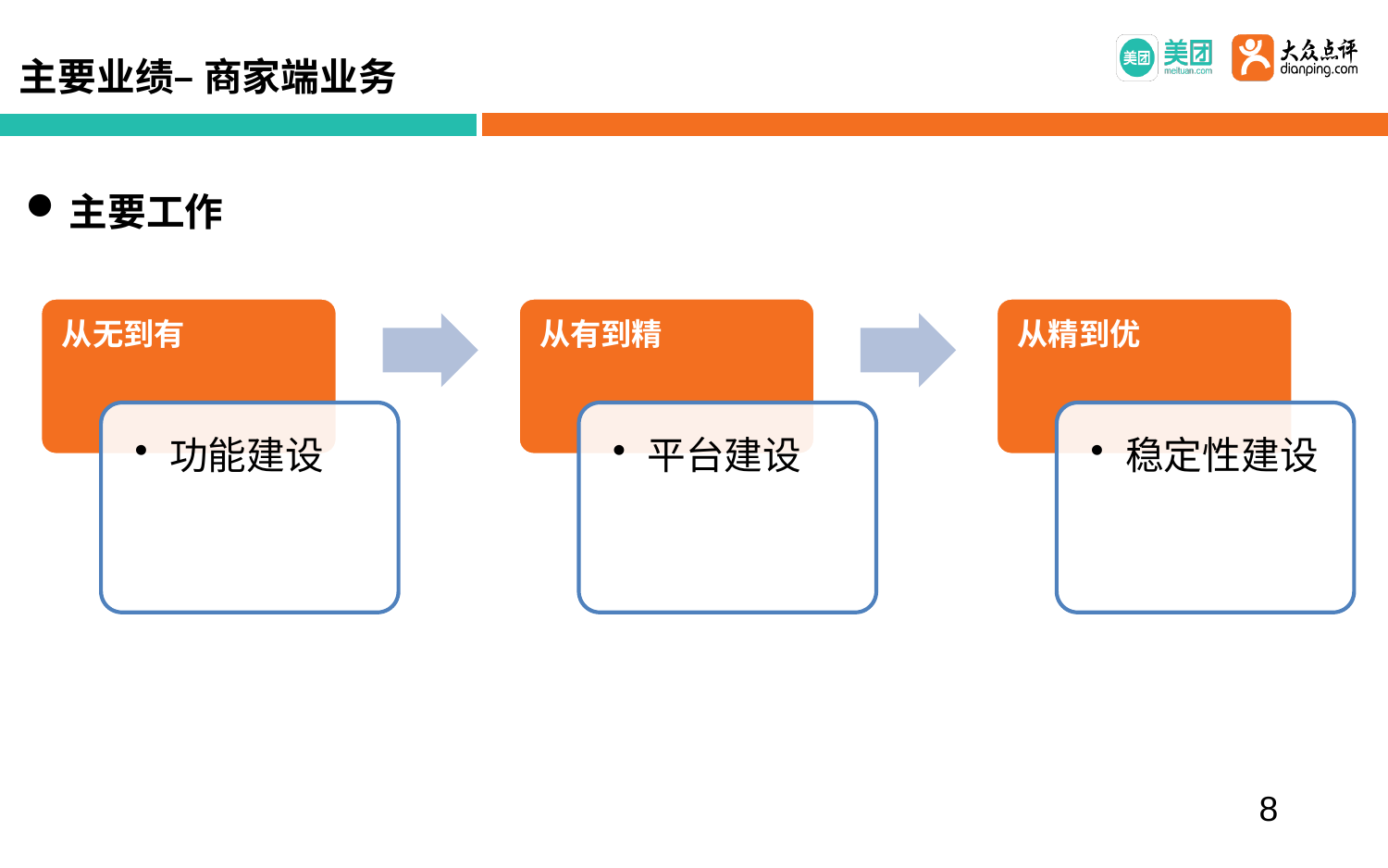

主要业绩– 商家端业务
主要工作
从无到有
功能建设

从有到精
平台建设

从精到优
稳定性建设
8